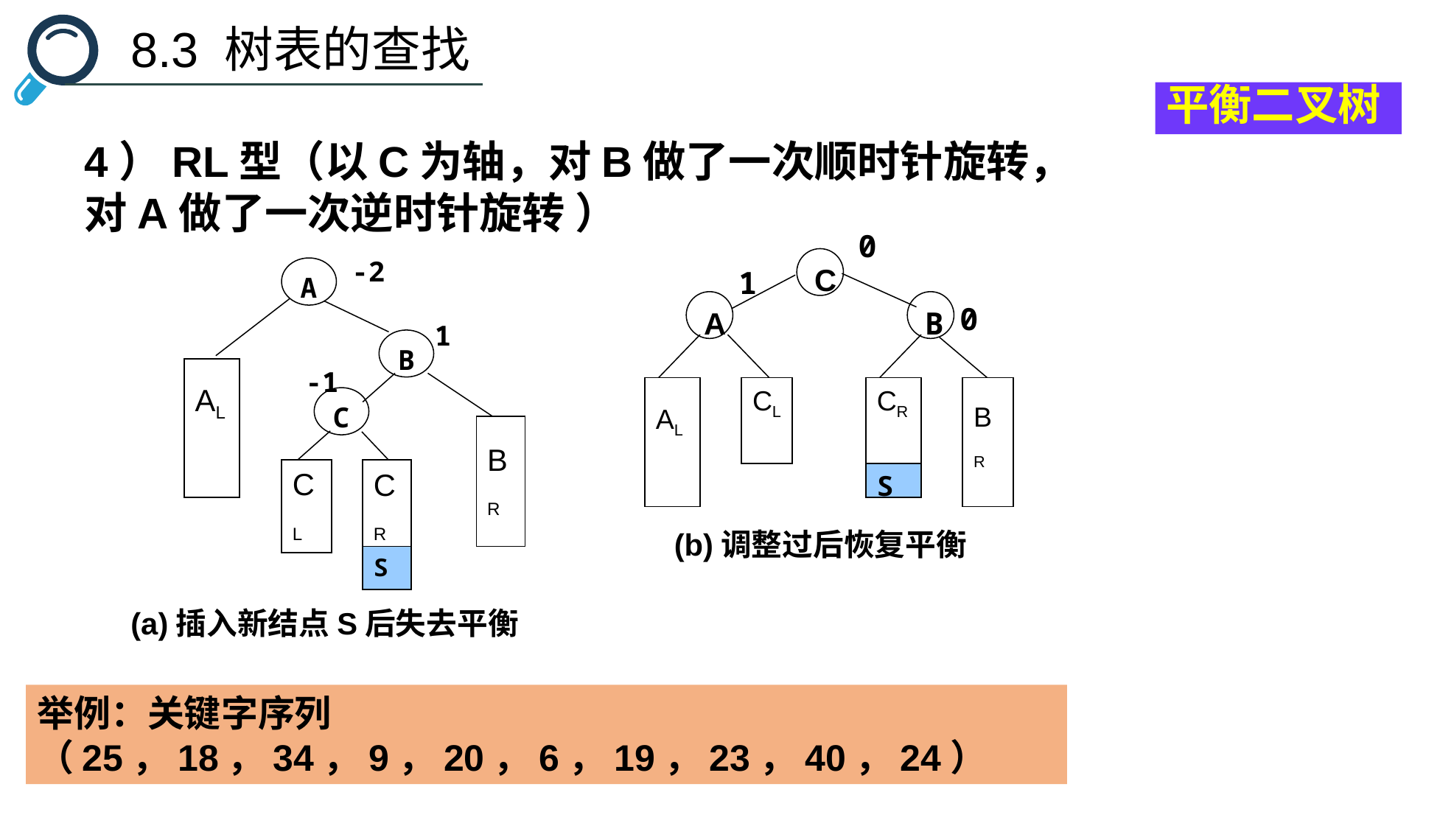

8.3 树表的查找
平衡二叉树
4）RL型（以C为轴，对B做了一次顺时针旋转，对A做了一次逆时针旋转 ）
0
C
1

A
B
0

AL
CL
CR

BR
S
(b)调整过后恢复平衡
-2
A

1
B

AL
-1

C

BR

CL
CR
S
(a)插入新结点S后失去平衡
举例：关键字序列（25，18，34，9，20，6，19，23，40，24）